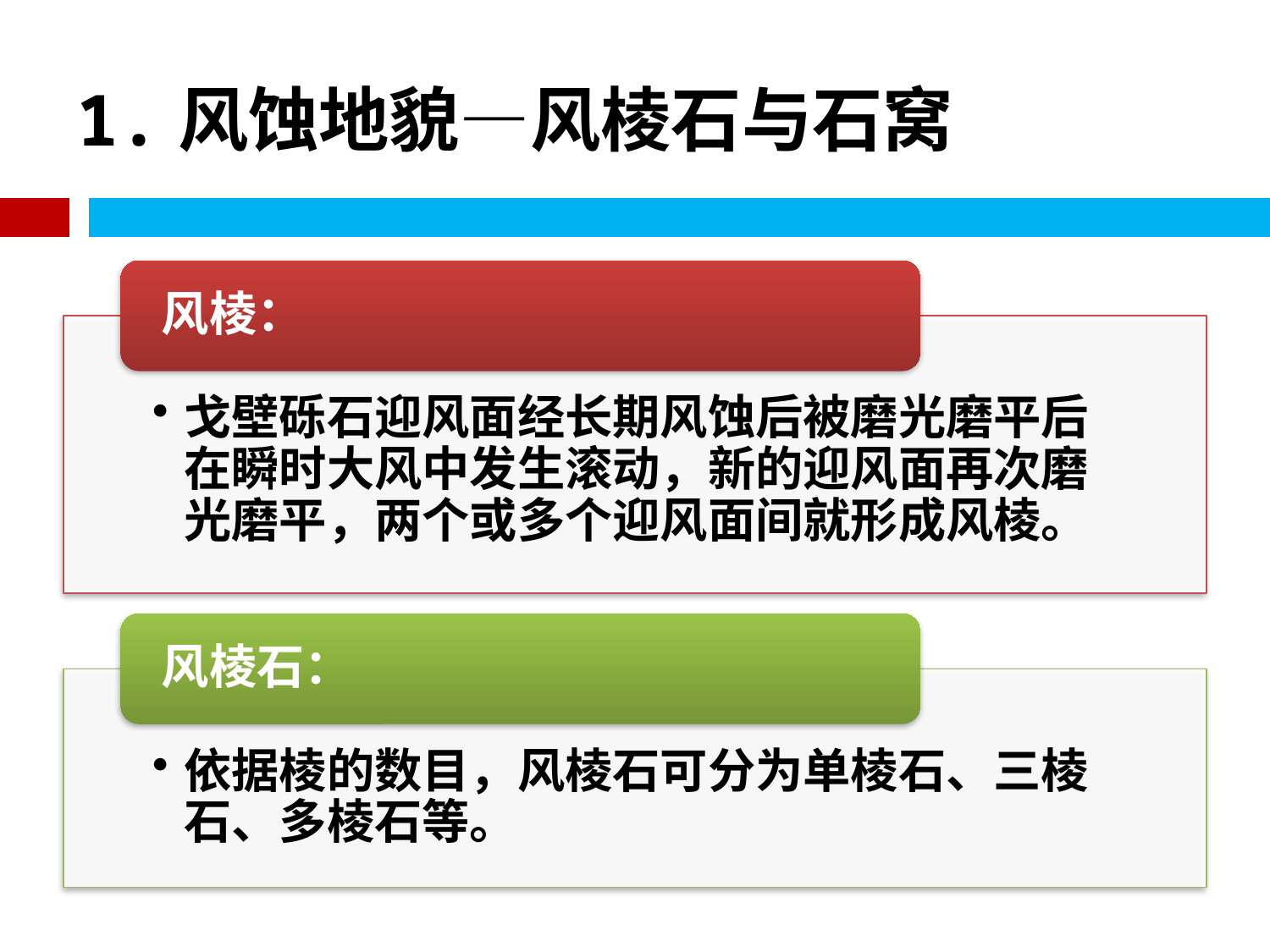

# 1.风蚀地貌—风棱石与石窝
戈壁砾石迎风面经长期风蚀后被磨光磨平后在瞬时大风中发生滚动，新的迎风面再次磨光磨平，两个或多个迎风面间就形成风棱。
风棱：
依据棱的数目，风棱石可分为单棱石、三棱石、多棱石等。
风棱石：